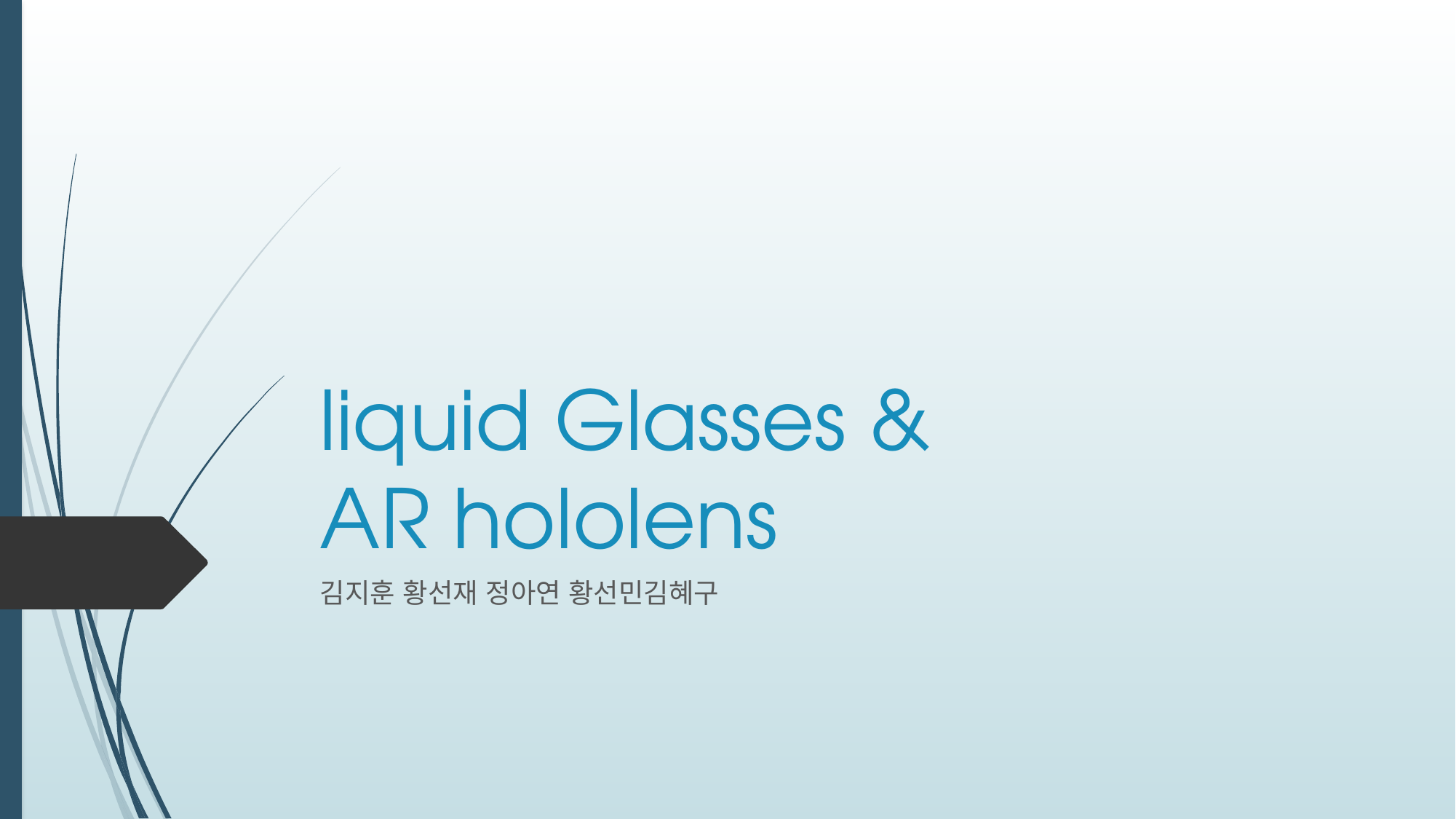

# liquid Glasses & AR hololens
김지훈 황선재 정아연 황선민김혜구